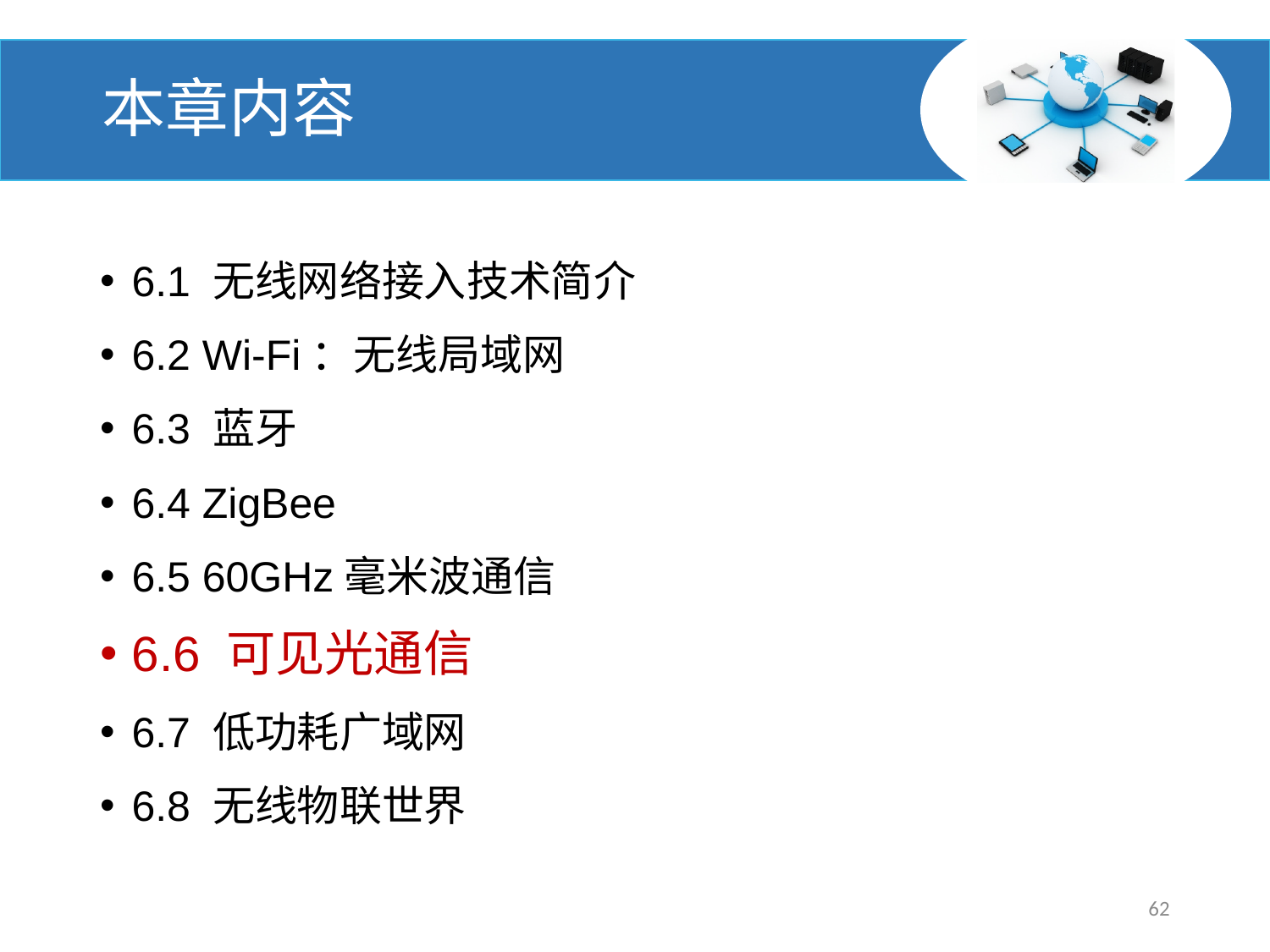

# 本章内容
6.1 无线网络接入技术简介
6.2 Wi-Fi：无线局域网
6.3 蓝牙
6.4 ZigBee
6.5 60GHz毫米波通信
6.6 可见光通信
6.7 低功耗广域网
6.8 无线物联世界
62